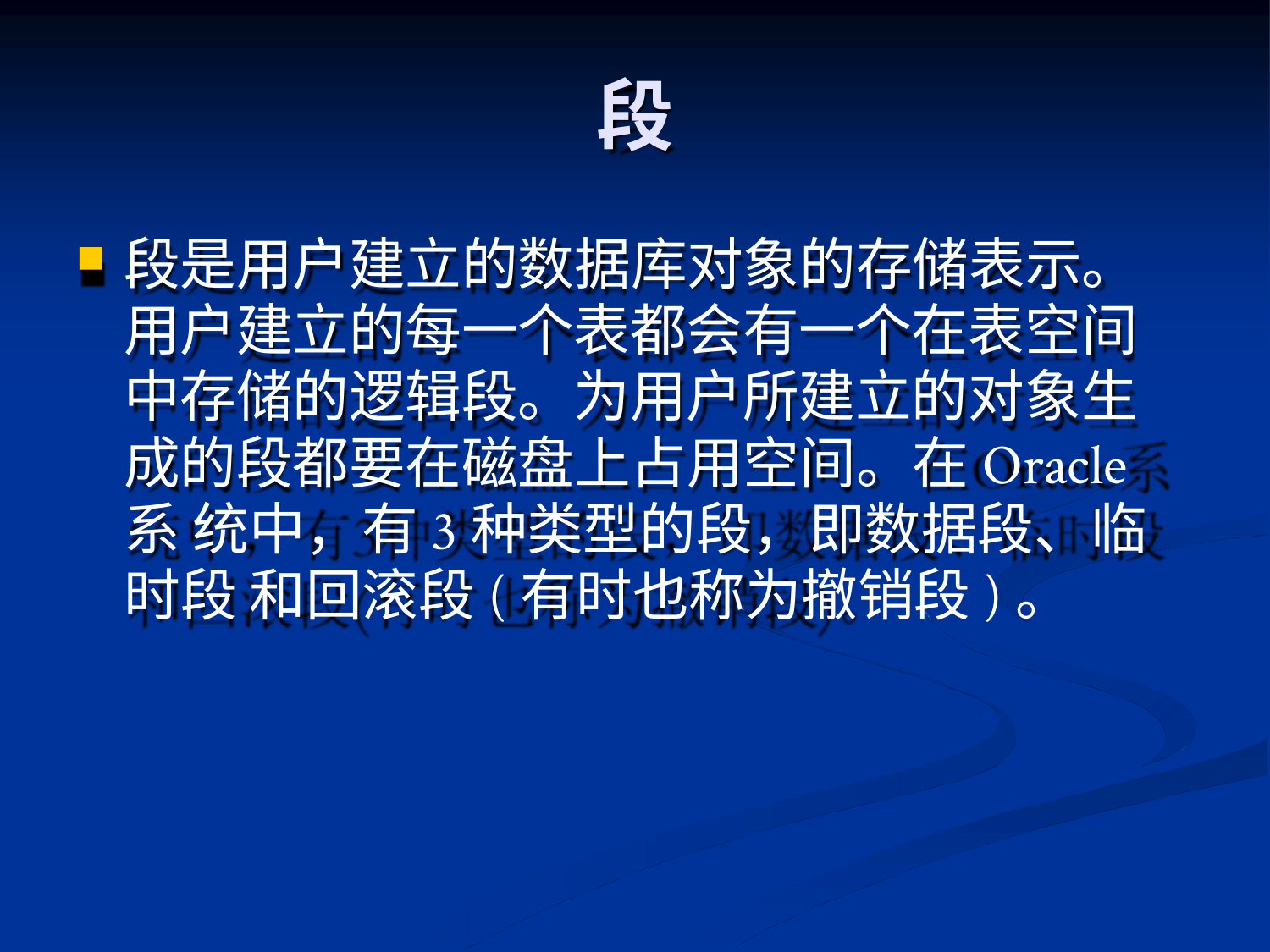

# 段

段是用户建立的数据库对象的存储表示。 用户建立的每一个表都会有一个在表空间 中存储的逻辑段。为用户所建立的对象生 成的段都要在磁盘上占用空间。在Oracle系 统中，有3种类型的段，即数据段、临时段 和回滚段(有时也称为撤销段)。